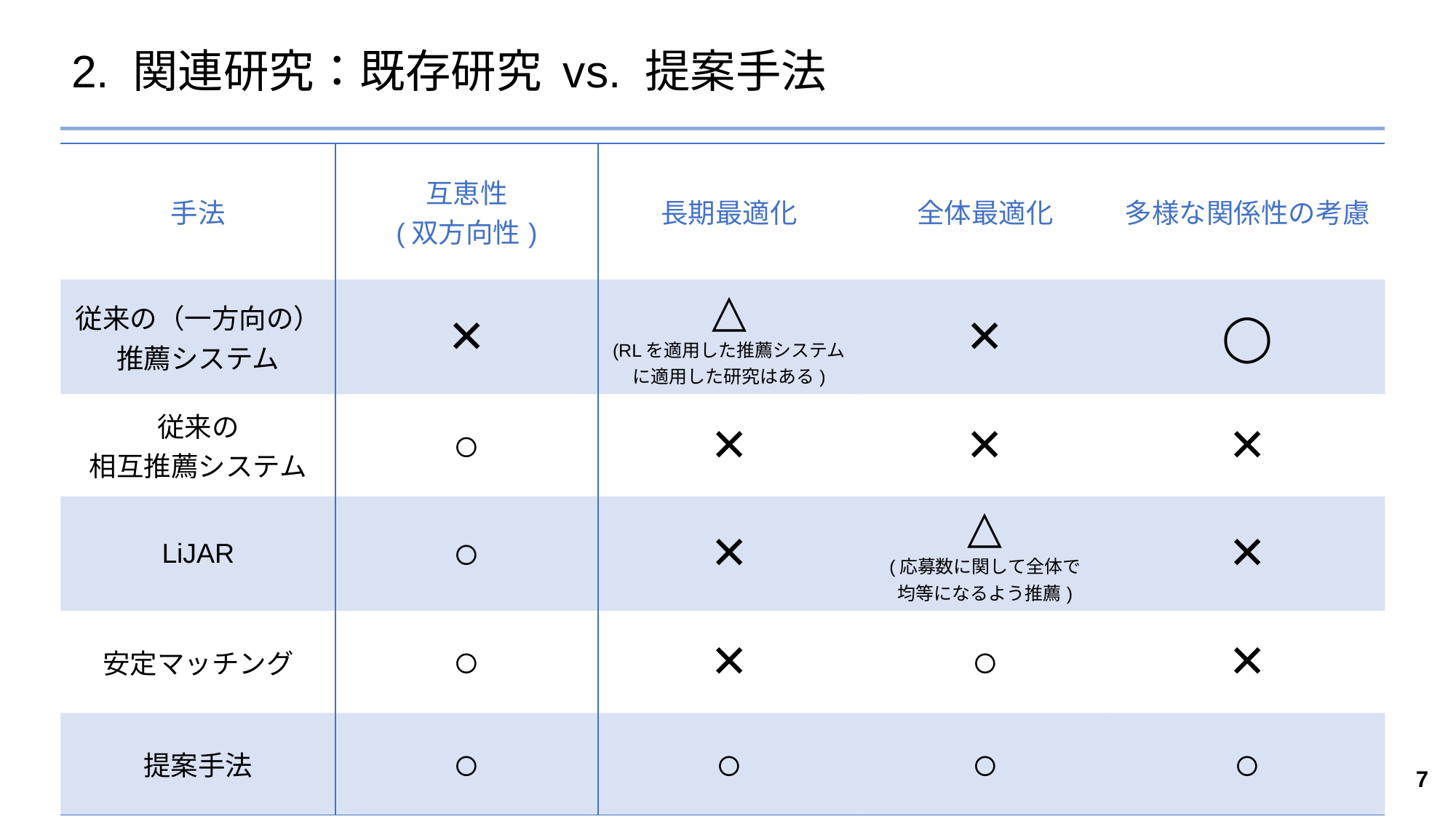

# 2. 関連研究：既存研究 vs. 提案手法
| 手法 | 互恵性 (双方向性) | 長期最適化 | 全体最適化 | 多様な関係性の考慮 |
| --- | --- | --- | --- | --- |
| 従来の（一方向の） 推薦システム | ✕ | △ (RLを適用した推薦システムに適用した研究はある) | ✕ | ◯ |
| 従来の 相互推薦システム | ○ | ✕ | ✕ | ✕ |
| LiJAR | ○ | ✕ | △ (応募数に関して全体で 均等になるよう推薦) | ✕ |
| 安定マッチング | ○ | ✕ | ○ | ✕ |
| 提案手法 | ○ | ○ | ○ | ○ |
7